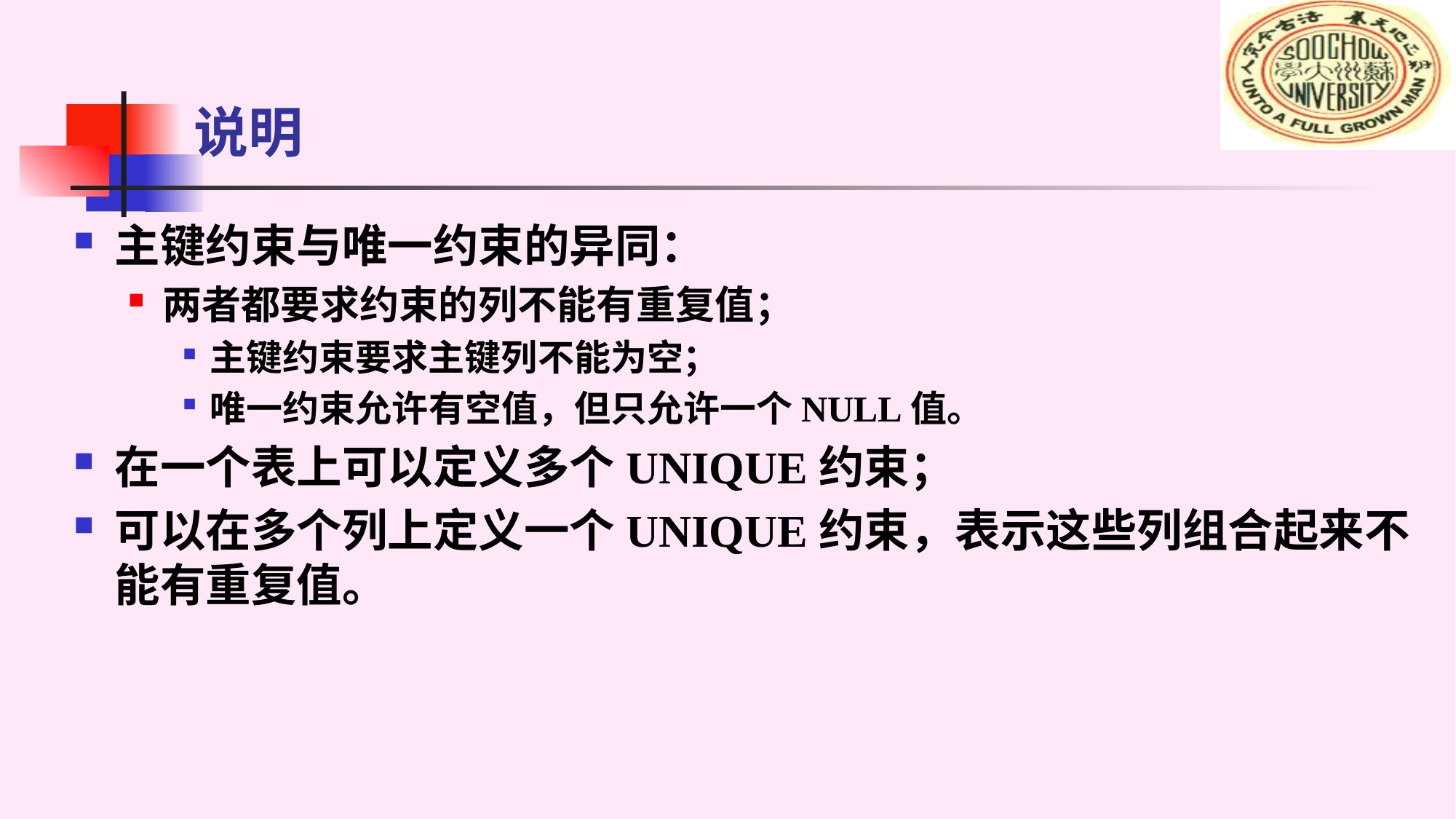

# 说明
主键约束与唯一约束的异同：
两者都要求约束的列不能有重复值；
主键约束要求主键列不能为空；
唯一约束允许有空值，但只允许一个NULL值。
在一个表上可以定义多个UNIQUE约束；
可以在多个列上定义一个UNIQUE约束，表示这些列组合起来不能有重复值。